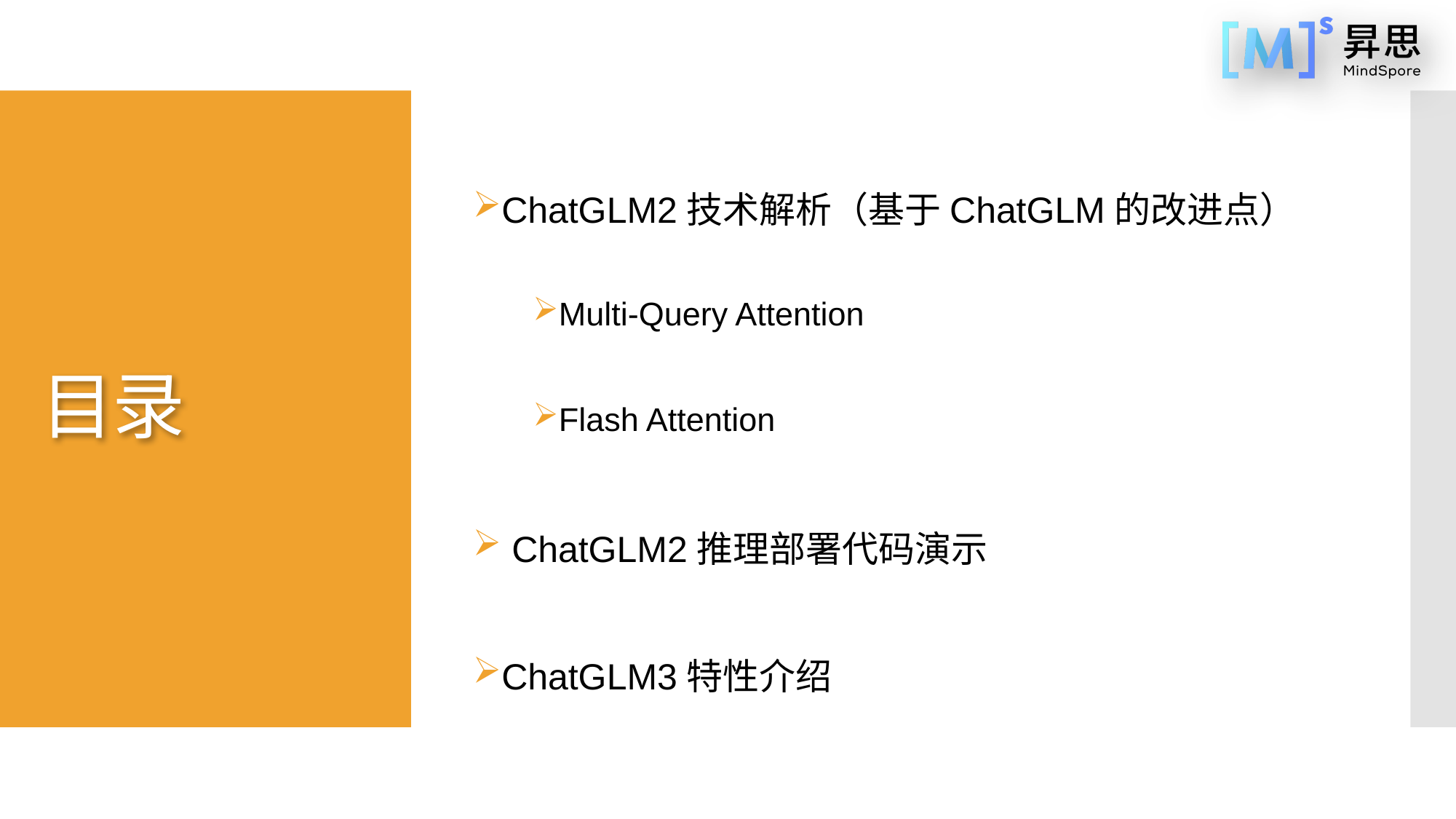

ChatGLM2技术解析（基于ChatGLM的改进点）
Multi-Query Attention
Flash Attention
 ChatGLM2推理部署代码演示
ChatGLM3特性介绍
# 目录